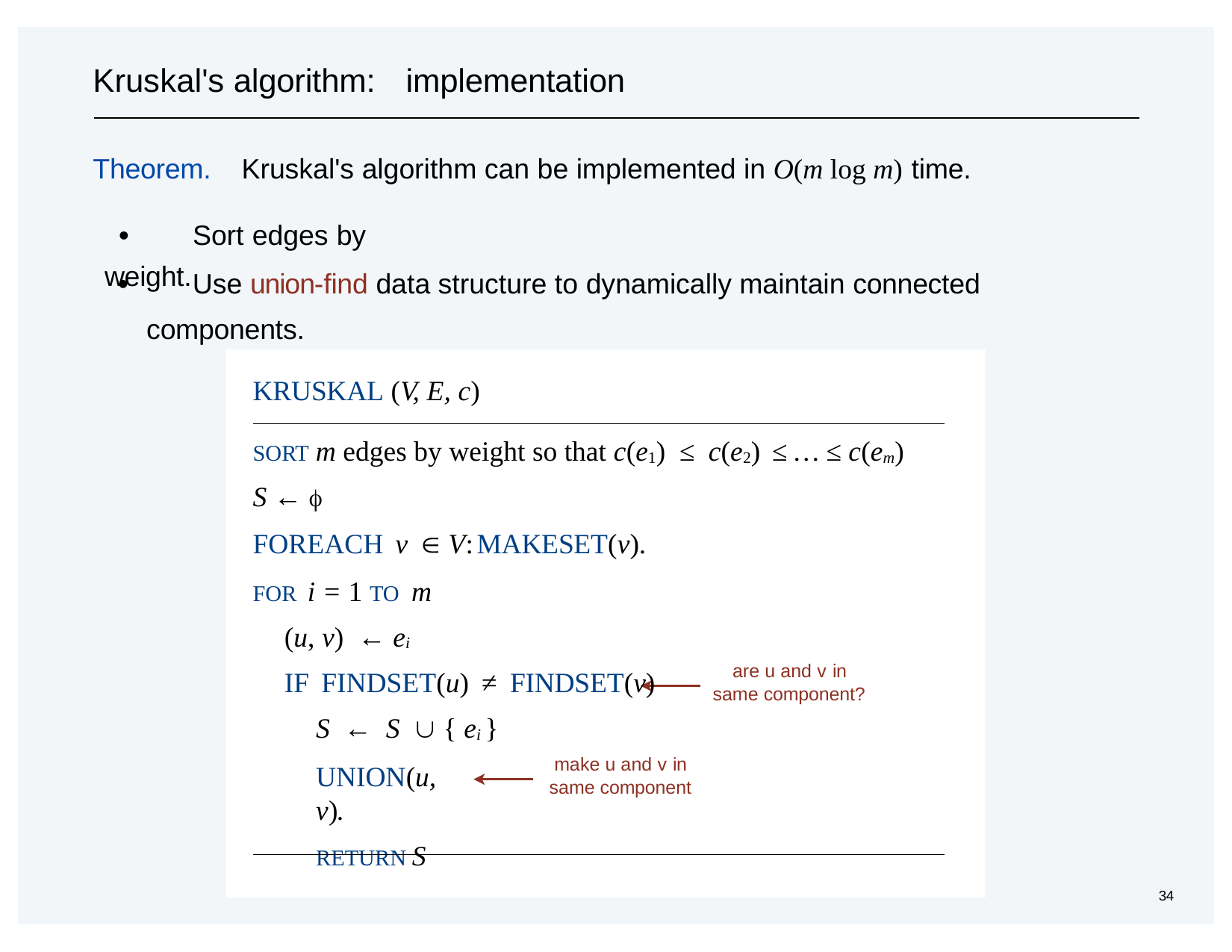

# Kruskal's algorithm:	implementation

Theorem.	Kruskal's algorithm can be implemented in O(m log m) time.
・Sort edges by weight.
・Use union-find data structure to dynamically maintain connected components.

Kruskal (V, E, c)
SORT m edges by weight so that c(e1) ≤ c(e2) ≤ … ≤ c(em) S ← φ
foreach v ∈ V:	MakeSet(v).
FOR i = 1 TO m
(u, v) ← ei
if FindSet(u) ≠ FindSet(v)
S ← S ∪ { ei }
make u and v in
are u and v in same component?

Union(u, v).
RETURN S

same component
34